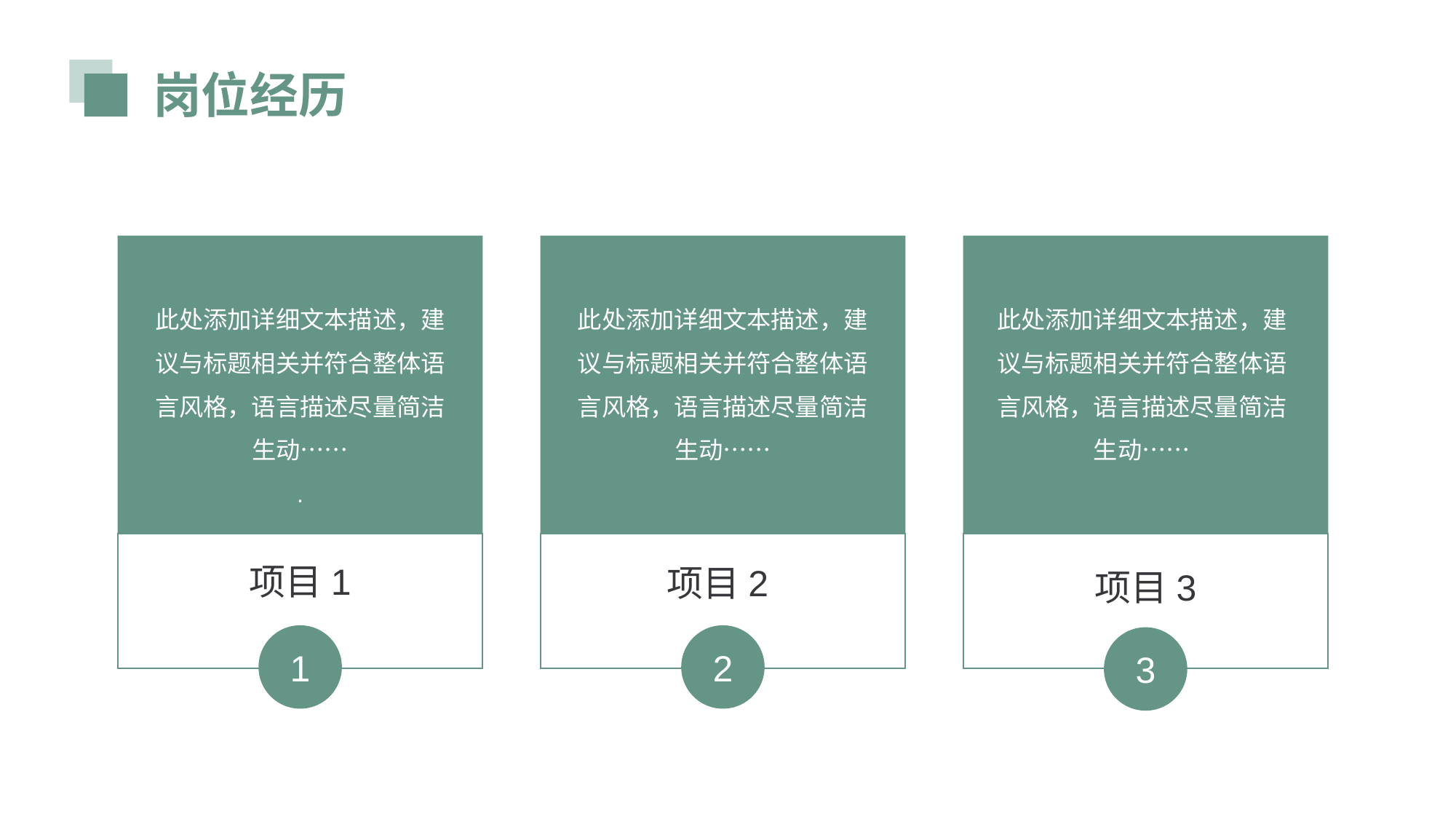

岗位经历

此处添加详细文本描述，建议与标题相关并符合整体语言风格，语言描述尽量简洁生动……
.
此处添加详细文本描述，建议与标题相关并符合整体语言风格，语言描述尽量简洁生动……
此处添加详细文本描述，建议与标题相关并符合整体语言风格，语言描述尽量简洁生动……

项目1
项目2
项目3
1
2
3